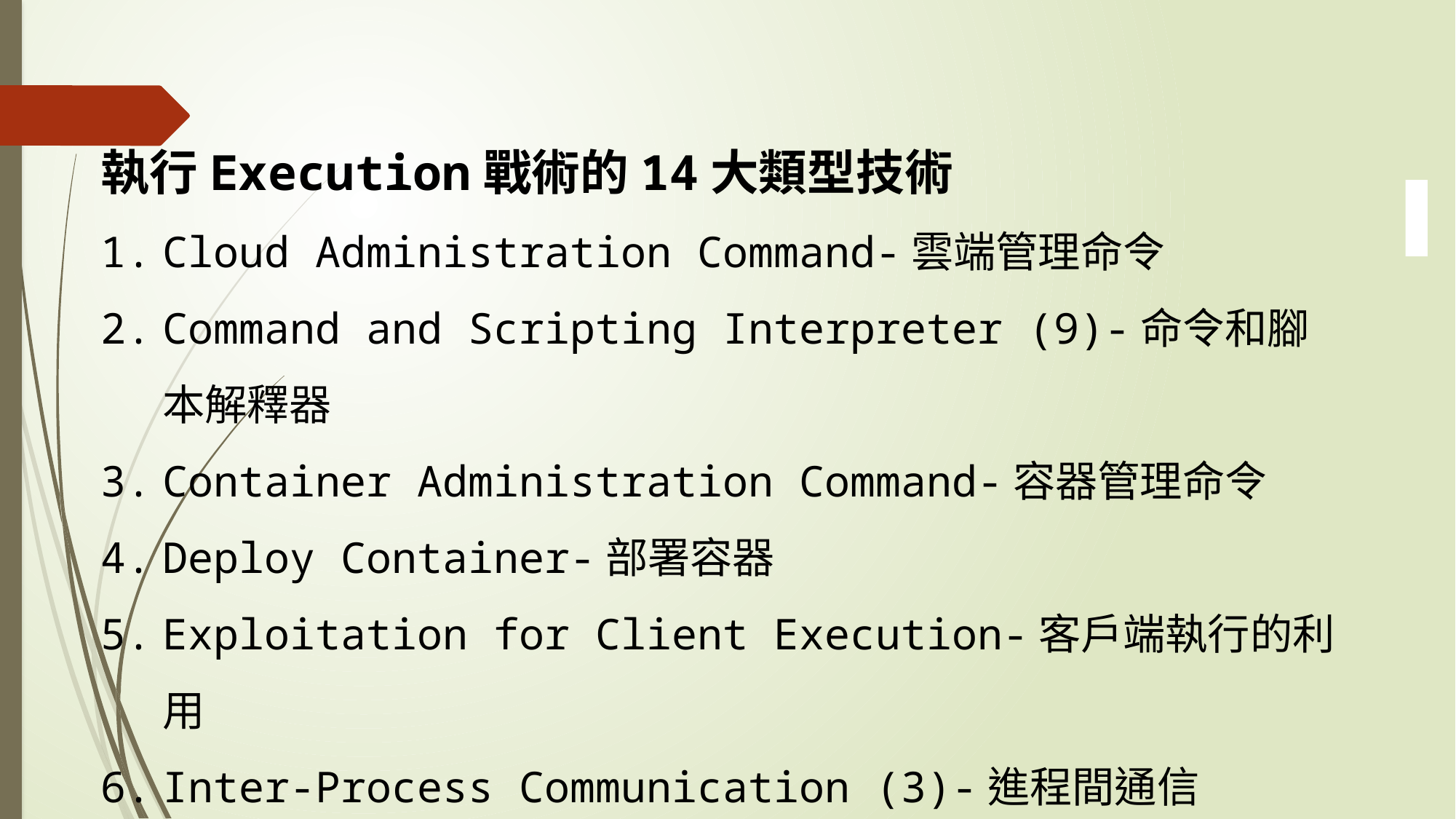

執行Execution戰術的14大類型技術
Cloud Administration Command-雲端管理命令
Command and Scripting Interpreter (9)-命令和腳本解釋器
Container Administration Command-容器管理命令
Deploy Container-部署容器
Exploitation for Client Execution-客戶端執行的利用
Inter-Process Communication (3)-進程間通信
Native API-本地API